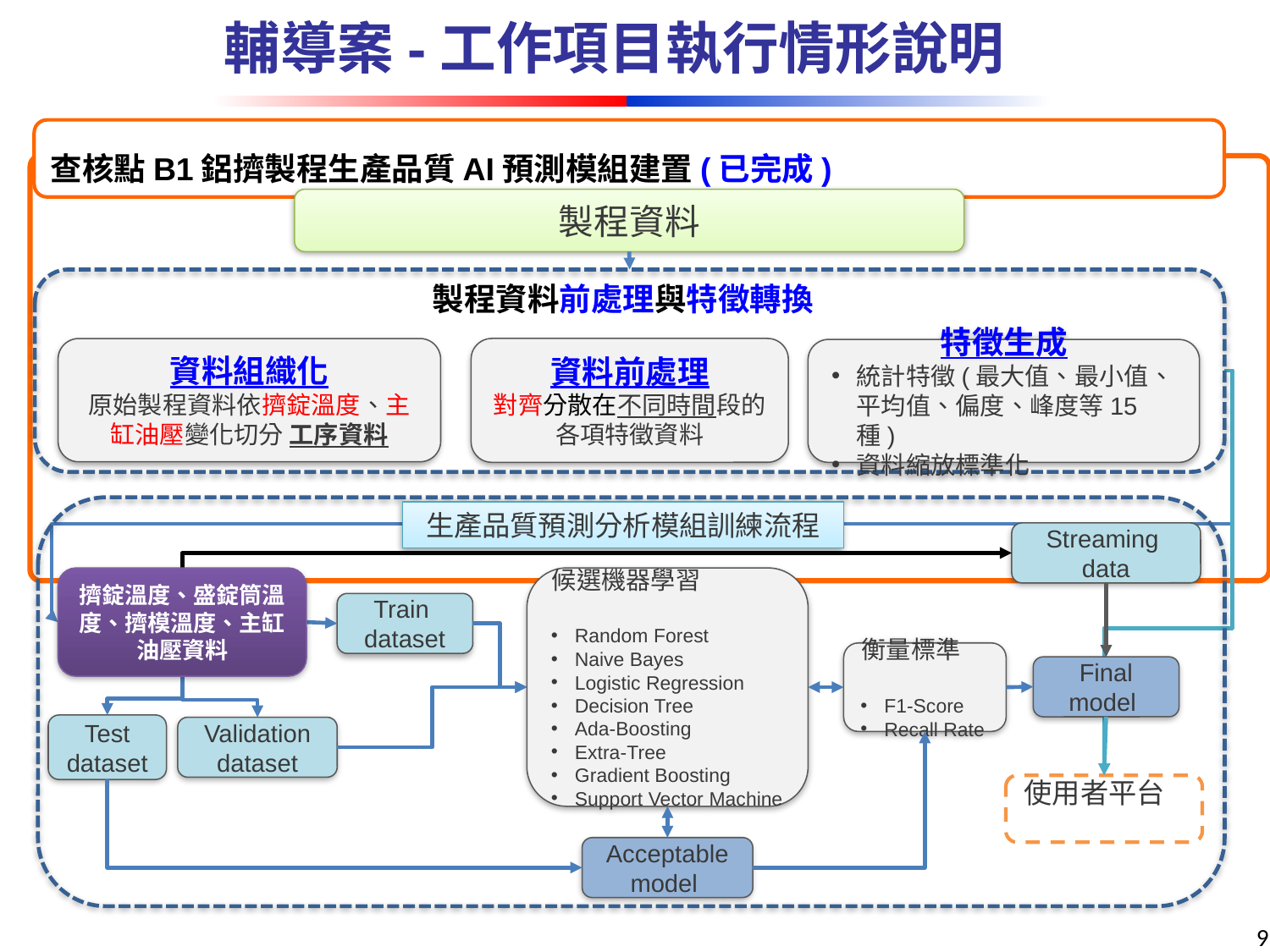

輔導案-工作項目執行情形說明
查核點B1鋁擠製程生產品質AI預測模組建置(已完成)

製程資料

製程資料前處理與特徵轉換
資料組織化
原始製程資料依擠錠溫度、主缸油壓變化切分 工序資料
資料前處理
對齊分散在不同時間段的各項特徵資料
特徵生成
統計特徵(最大值、最小值、平均值、偏度、峰度等15種)
資料縮放標準化

生產品質預測分析模組訓練流程
Streaming
data
擠錠溫度、盛錠筒溫度、擠模溫度、主缸油壓資料
候選機器學習
Random Forest
Naive Bayes
Logistic Regression
Decision Tree
Ada-Boosting
Extra-Tree
Gradient Boosting
Support Vector Machine
Train
dataset
衡量標準
F1-Score
Recall Rate
Final model
Test dataset
Validation dataset
使用者平台
Acceptable model